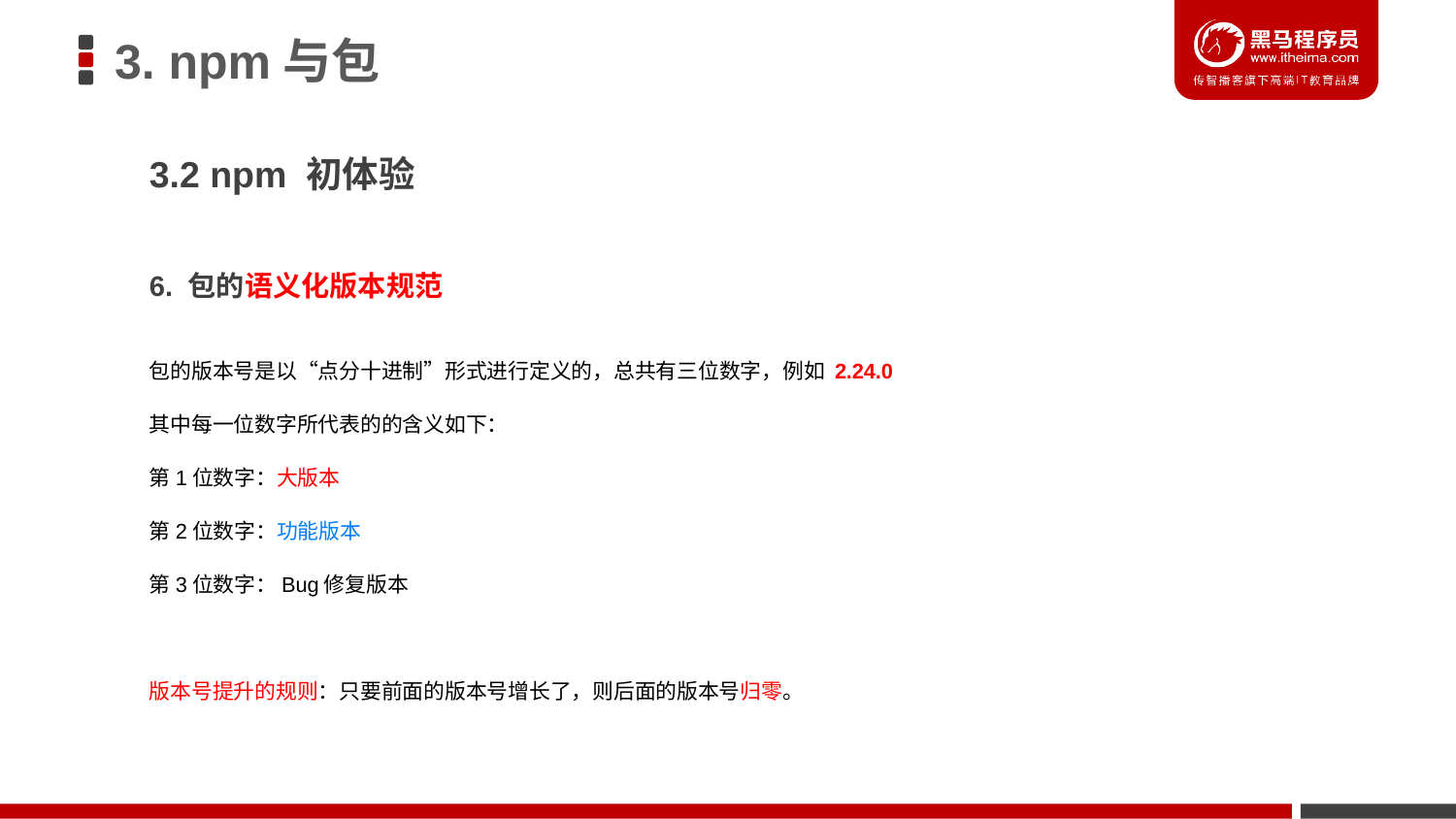

# 3. npm与包
3.2 npm 初体验
6. 包的语义化版本规范
包的版本号是以“点分十进制”形式进行定义的，总共有三位数字，例如 2.24.0
其中每一位数字所代表的的含义如下：
第1位数字：大版本
第2位数字：功能版本
第3位数字：Bug修复版本

版本号提升的规则：只要前面的版本号增长了，则后面的版本号归零。